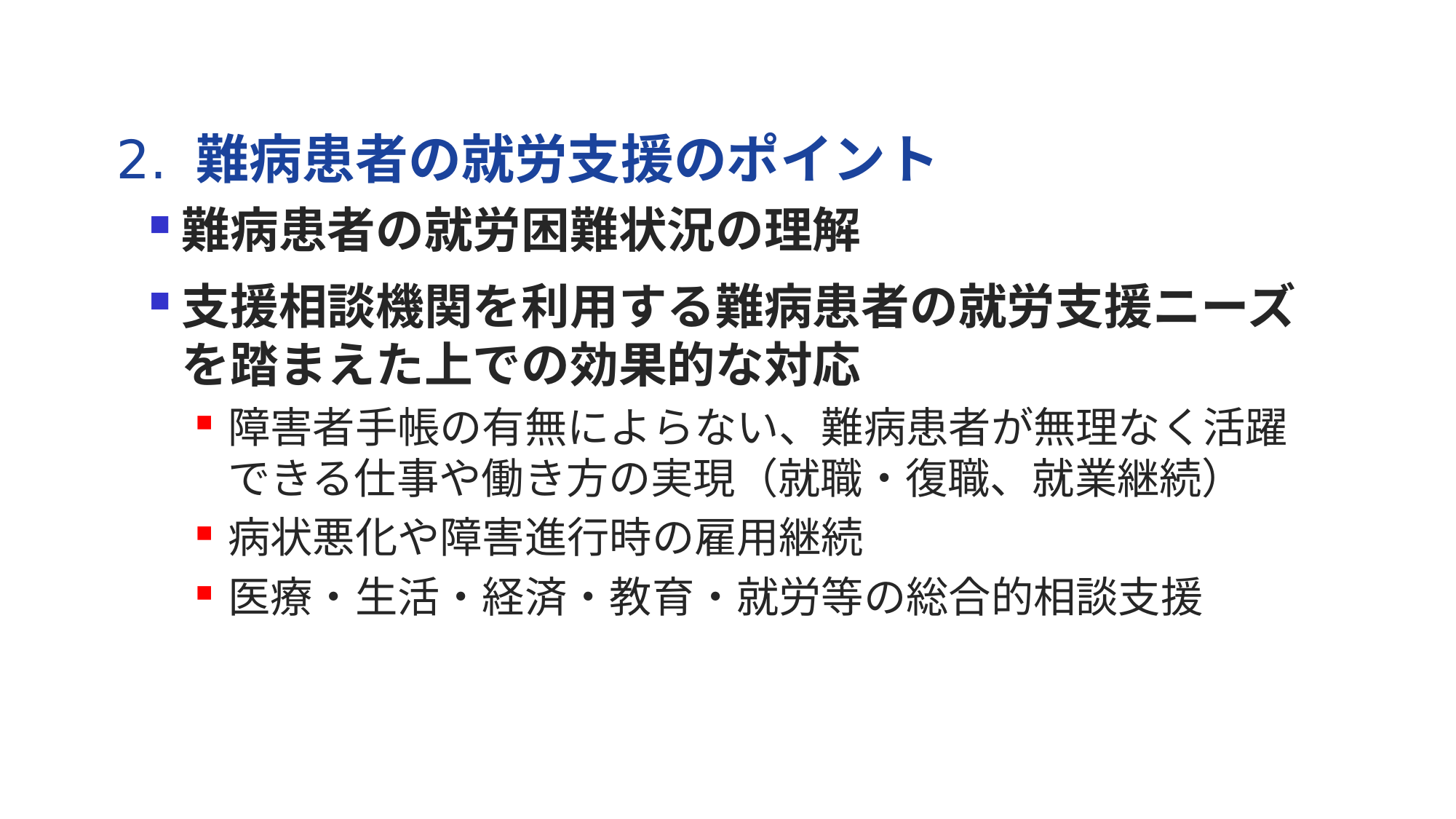

2. 難病患者の就労支援のポイント
難病患者の就労困難状況の理解
支援相談機関を利用する難病患者の就労支援ニーズを踏まえた上での効果的な対応
障害者手帳の有無によらない、難病患者が無理なく活躍できる仕事や働き方の実現（就職・復職、就業継続）
病状悪化や障害進行時の雇用継続
医療・生活・経済・教育・就労等の総合的相談支援